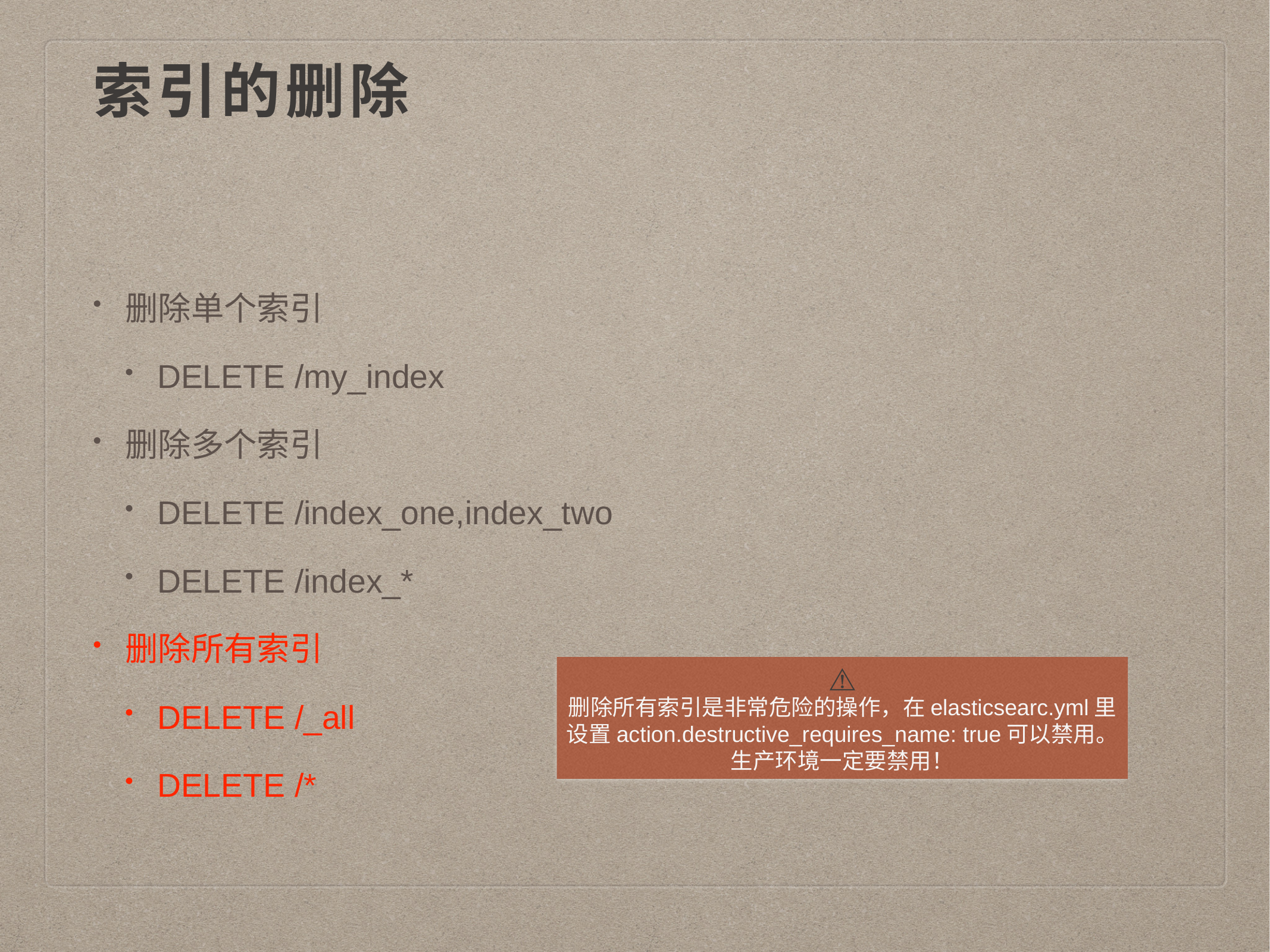

# 索引的删除
删除单个索引
DELETE /my_index
删除多个索引
DELETE /index_one,index_two
DELETE /index_*
删除所有索引
DELETE /_all
DELETE /*
⚠️
删除所有索引是非常危险的操作，在elasticsearc.yml里设置action.destructive_requires_name: true可以禁用。生产环境一定要禁用！
5